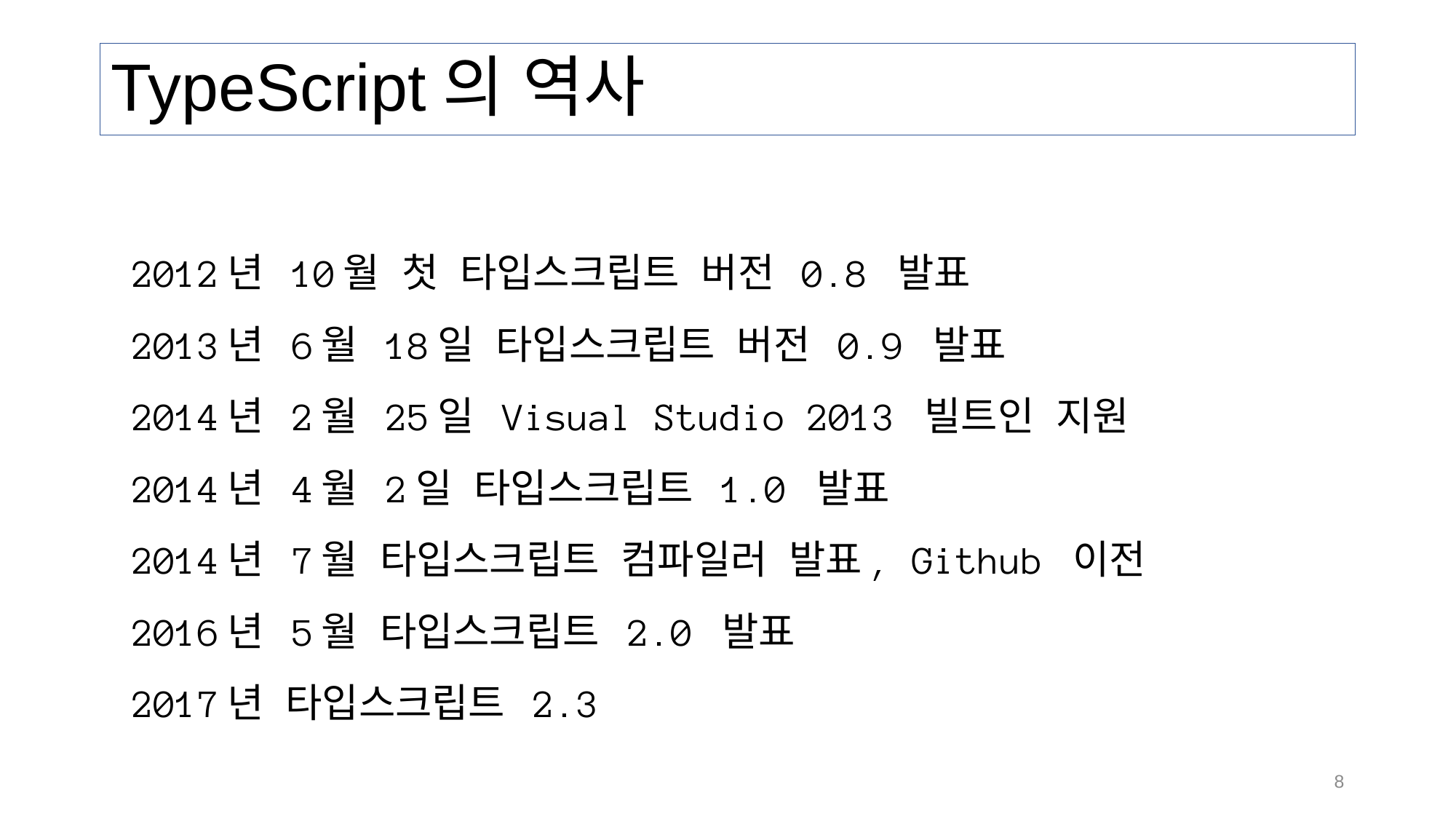

# TypeScript의 역사
2012년 10월 첫 타입스크립트 버전 0.8 발표
2013년 6월 18일 타입스크립트 버전 0.9 발표
2014년 2월 25일 Visual Studio 2013 빌트인 지원
2014년 4월 2일 타입스크립트 1.0 발표
2014년 7월 타입스크립트 컴파일러 발표, Github 이전
2016년 5월 타입스크립트 2.0 발표
2017년 타입스크립트 2.3
8